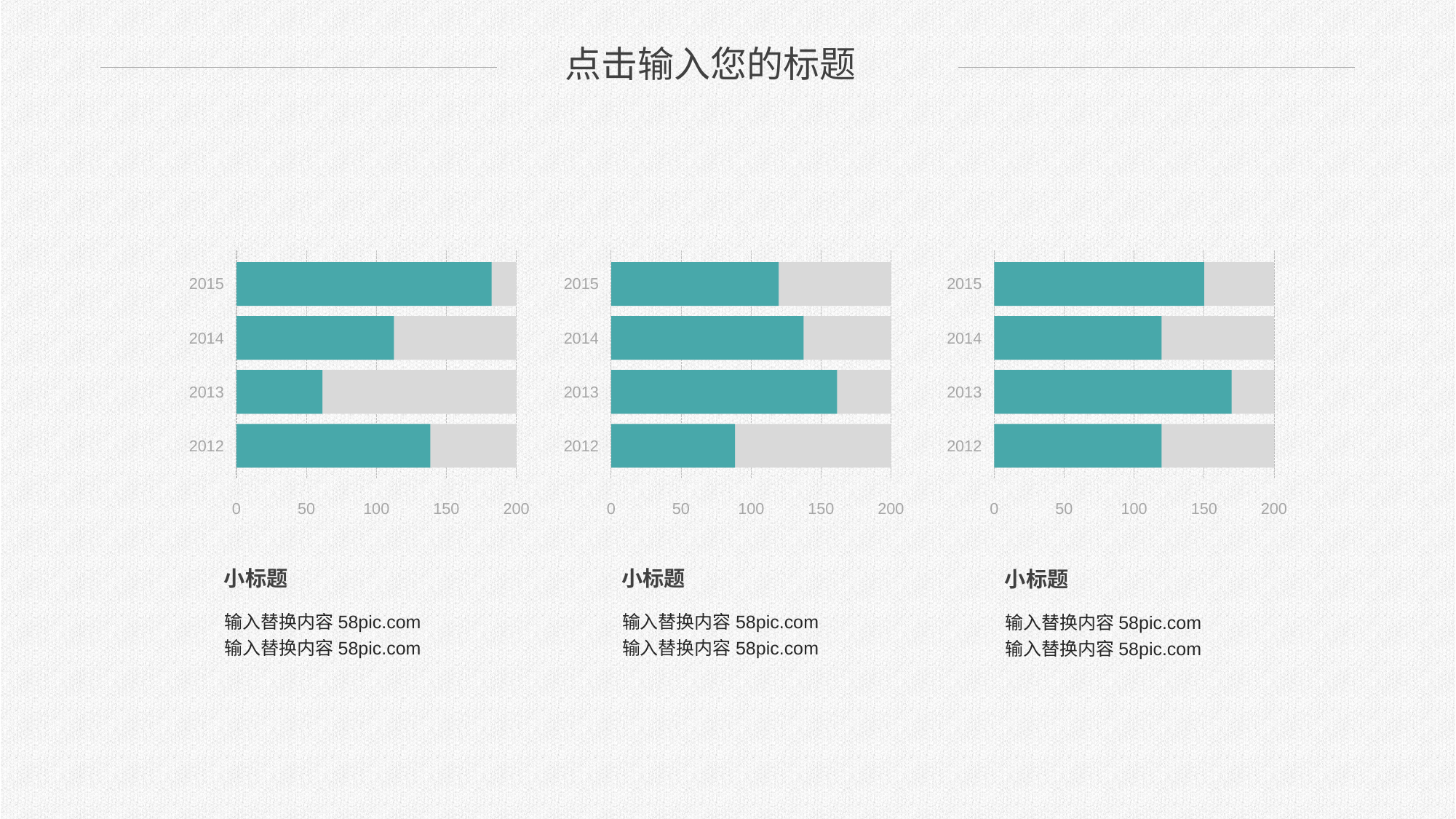

点击输入您的标题

2015

2014

2013

2012
0
50
100
150
200

2015

2014

2013

2012
0
50
100
150
200

2015

2014

2013

2012
0
50
100
150
200
小标题
小标题
小标题
输入替换内容58pic.com输入替换内容58pic.com
输入替换内容58pic.com输入替换内容58pic.com
输入替换内容58pic.com输入替换内容58pic.com